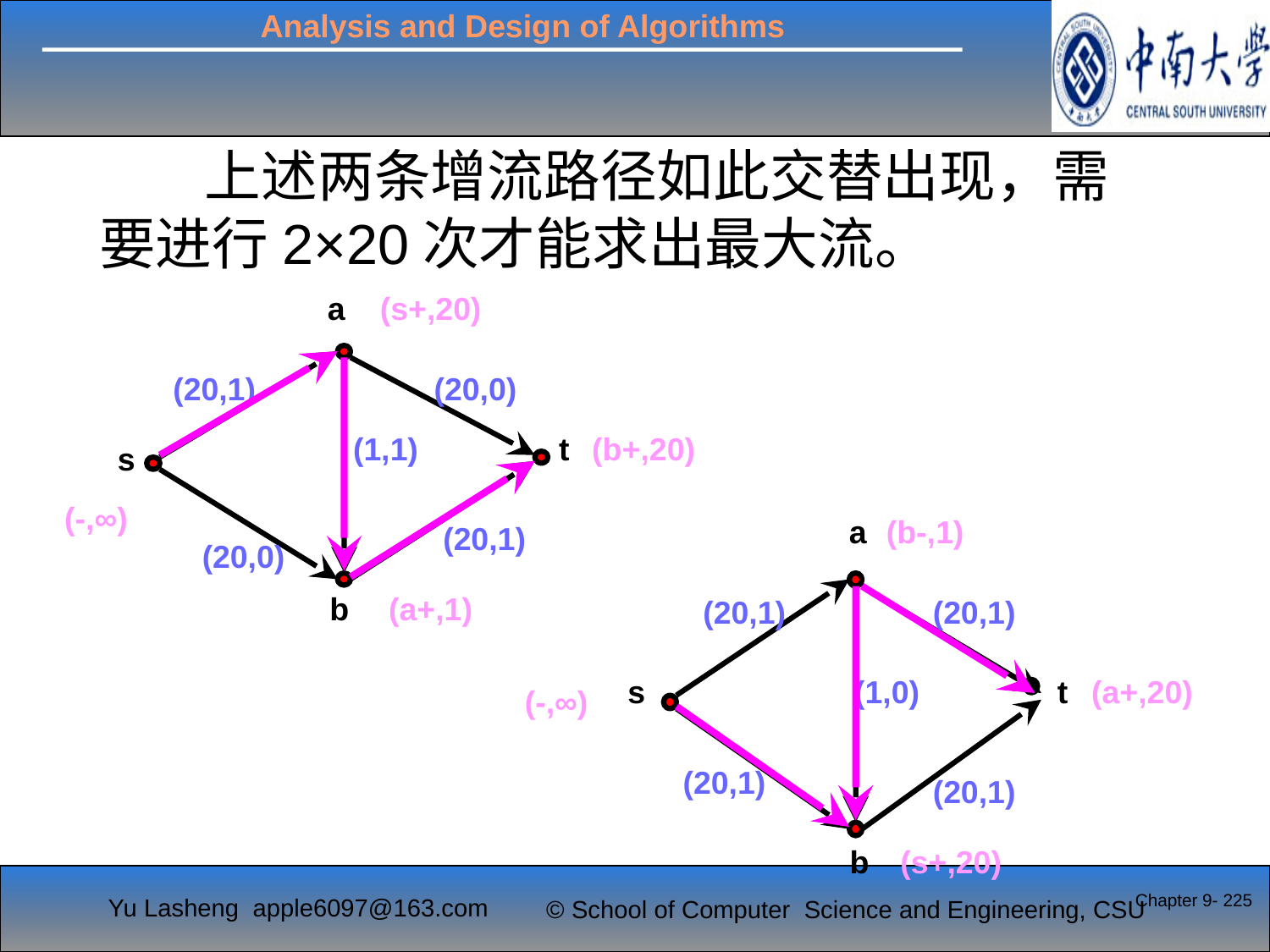

上述两条增流路径如此交替出现，需要进行2×20次才能求出最大流。
a
(s+,20)

(20,1)
(20,0)
(1,1)
t
(b+,20)
s

(-,∞)
(20,1)
(20,0)

b
(a+,1)
a
(b-,1)

(20,1)
(20,1)

s
(1,0)
t
(a+,20)
(-,∞)

(20,1)
(20,1)

b
(s+,20)
Chapter 9- 225
# §5    Edmonds-Karp修正算法，Dinic算法－例－解2